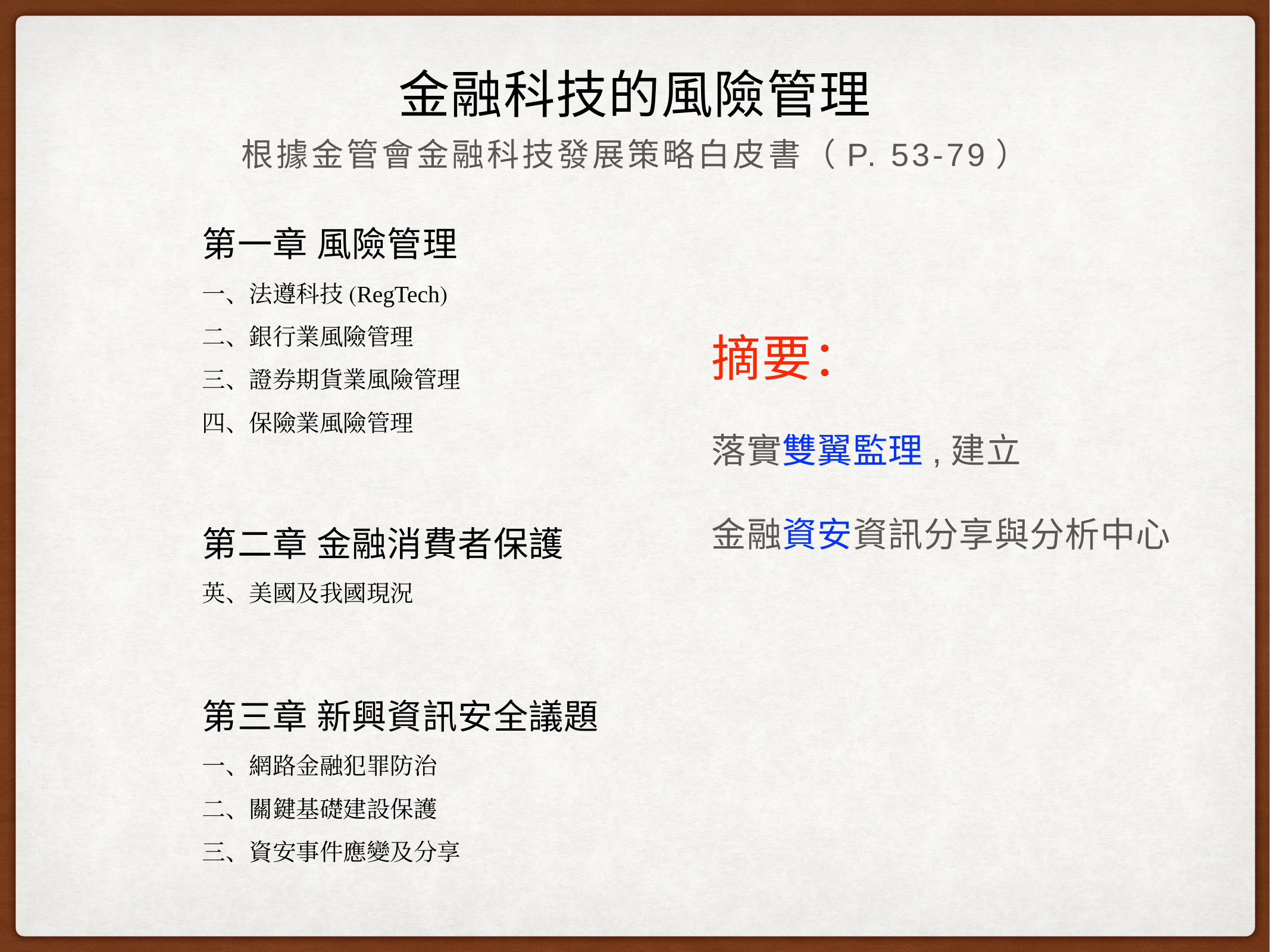

# 金融科技的風險管理
根據金管會金融科技發展策略白皮書（p. 53-79）
第一章 風險管理
一、法遵科技(RegTech)
二、銀行業風險管理
三、證券期貨業風險管理
四、保險業風險管理

第二章 金融消費者保護
英、美國及我國現況

第三章 新興資訊安全議題
一、網路金融犯罪防治
二、關鍵基礎建設保護
三、資安事件應變及分享

摘要：
落實雙翼監理,建立
金融資安資訊分享與分析中心